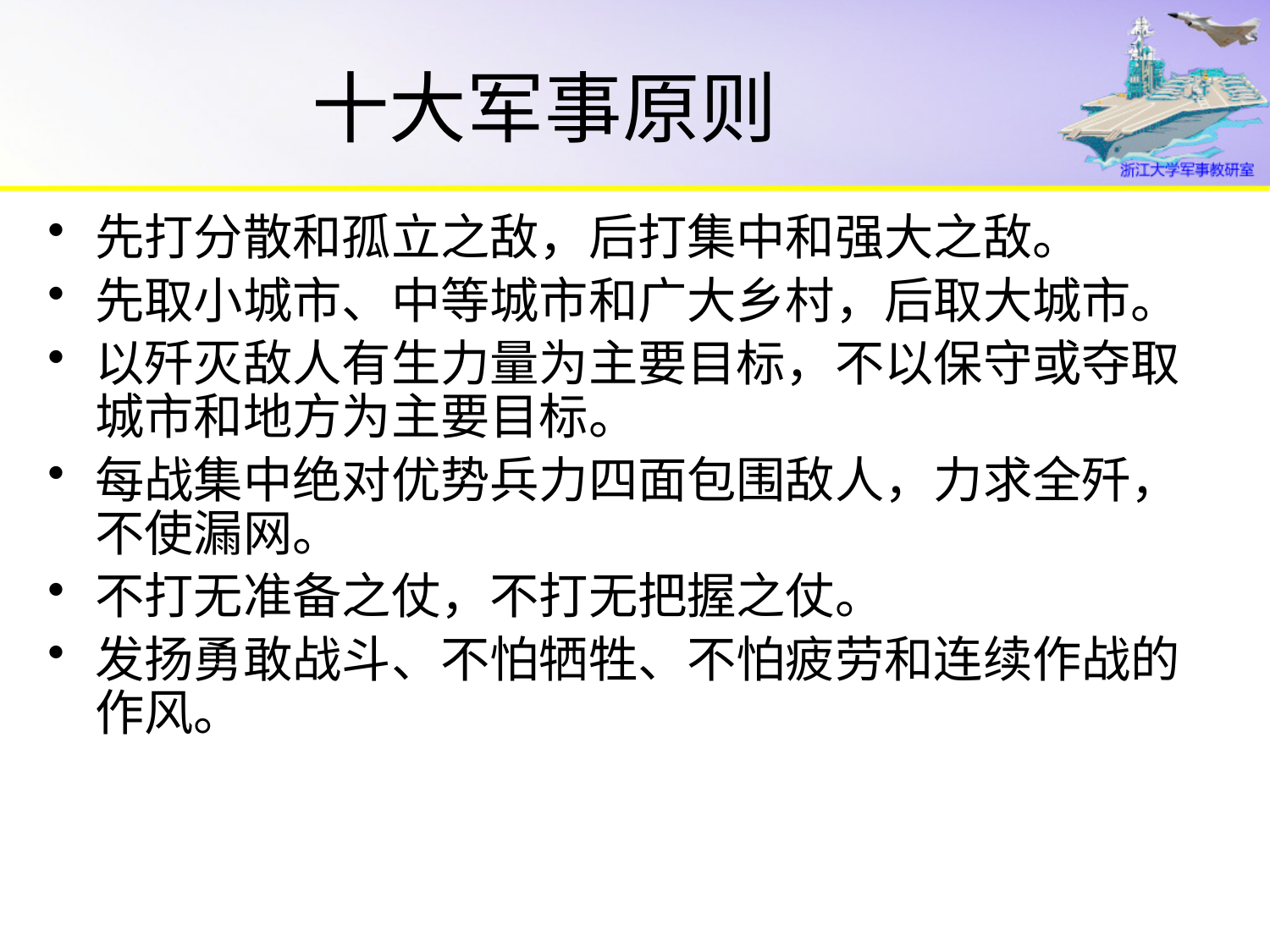

# 十大军事原则
先打分散和孤立之敌，后打集中和强大之敌。
先取小城市、中等城市和广大乡村，后取大城市。
以歼灭敌人有生力量为主要目标，不以保守或夺取城市和地方为主要目标。
每战集中绝对优势兵力四面包围敌人，力求全歼，不使漏网。
不打无准备之仗，不打无把握之仗。
发扬勇敢战斗、不怕牺牲、不怕疲劳和连续作战的作风。